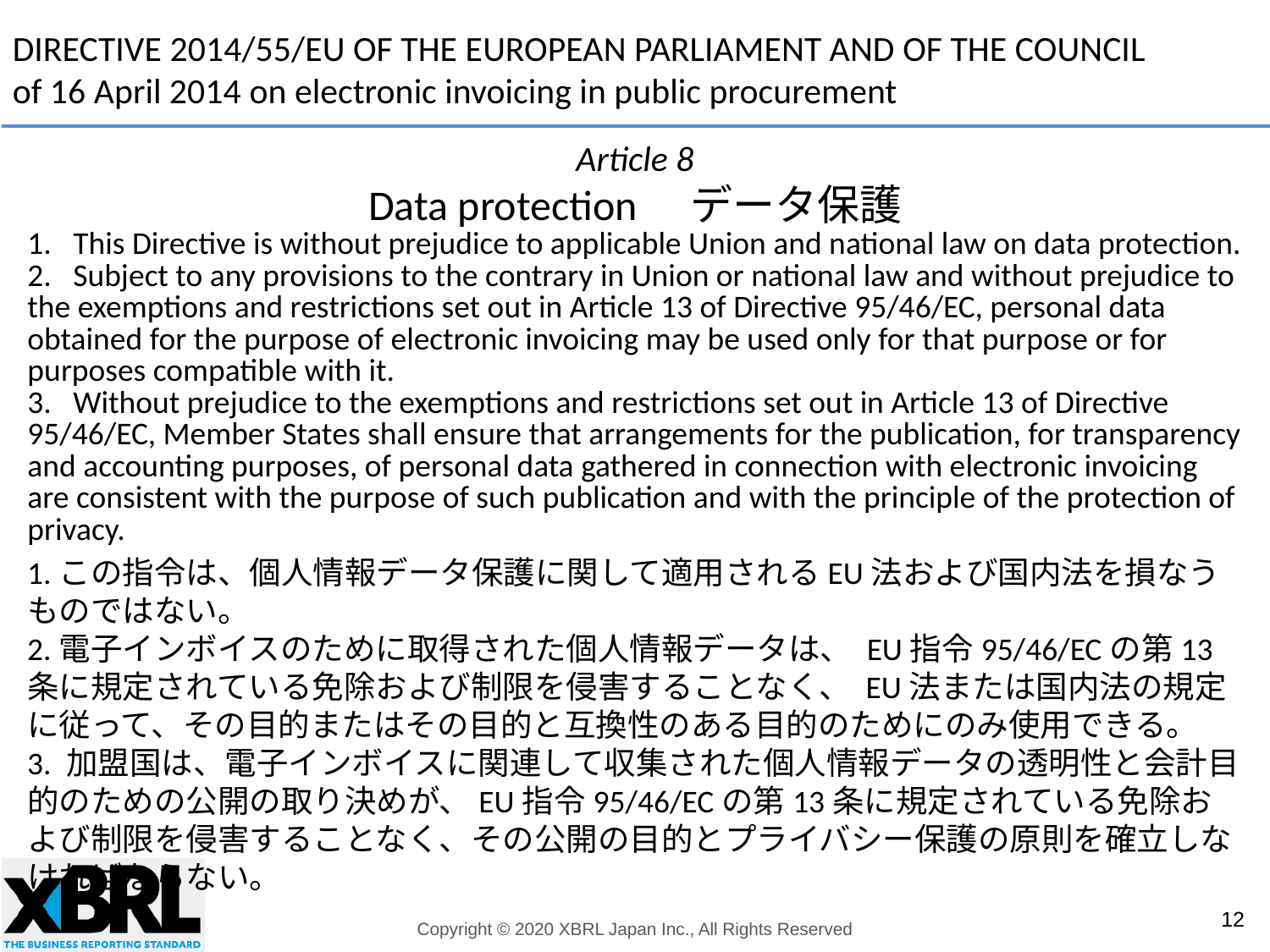

DIRECTIVE 2014/55/EU OF THE EUROPEAN PARLIAMENT AND OF THE COUNCIL
of 16 April 2014 on electronic invoicing in public procurement
Article 8
Data protection　データ保護
1.   This Directive is without prejudice to applicable Union and national law on data protection.
2.   Subject to any provisions to the contrary in Union or national law and without prejudice to the exemptions and restrictions set out in Article 13 of Directive 95/46/EC, personal data obtained for the purpose of electronic invoicing may be used only for that purpose or for purposes compatible with it.
3.   Without prejudice to the exemptions and restrictions set out in Article 13 of Directive 95/46/EC, Member States shall ensure that arrangements for the publication, for transparency and accounting purposes, of personal data gathered in connection with electronic invoicing are consistent with the purpose of such publication and with the principle of the protection of privacy.
1.この指令は、個人情報データ保護に関して適用されるEU法および国内法を損なうものではない。
2.電子インボイスのために取得された個人情報データは、 EU指令95/46/ECの第13条に規定されている免除および制限を侵害することなく、 EU法または国内法の規定に従って、その目的またはその目的と互換性のある目的のためにのみ使用できる。
3. 加盟国は、電子インボイスに関連して収集された個人情報データの透明性と会計目的のための公開の取り決めが、EU指令95/46/ECの第13条に規定されている免除および制限を侵害することなく、その公開の目的とプライバシー保護の原則を確立しなければならない。